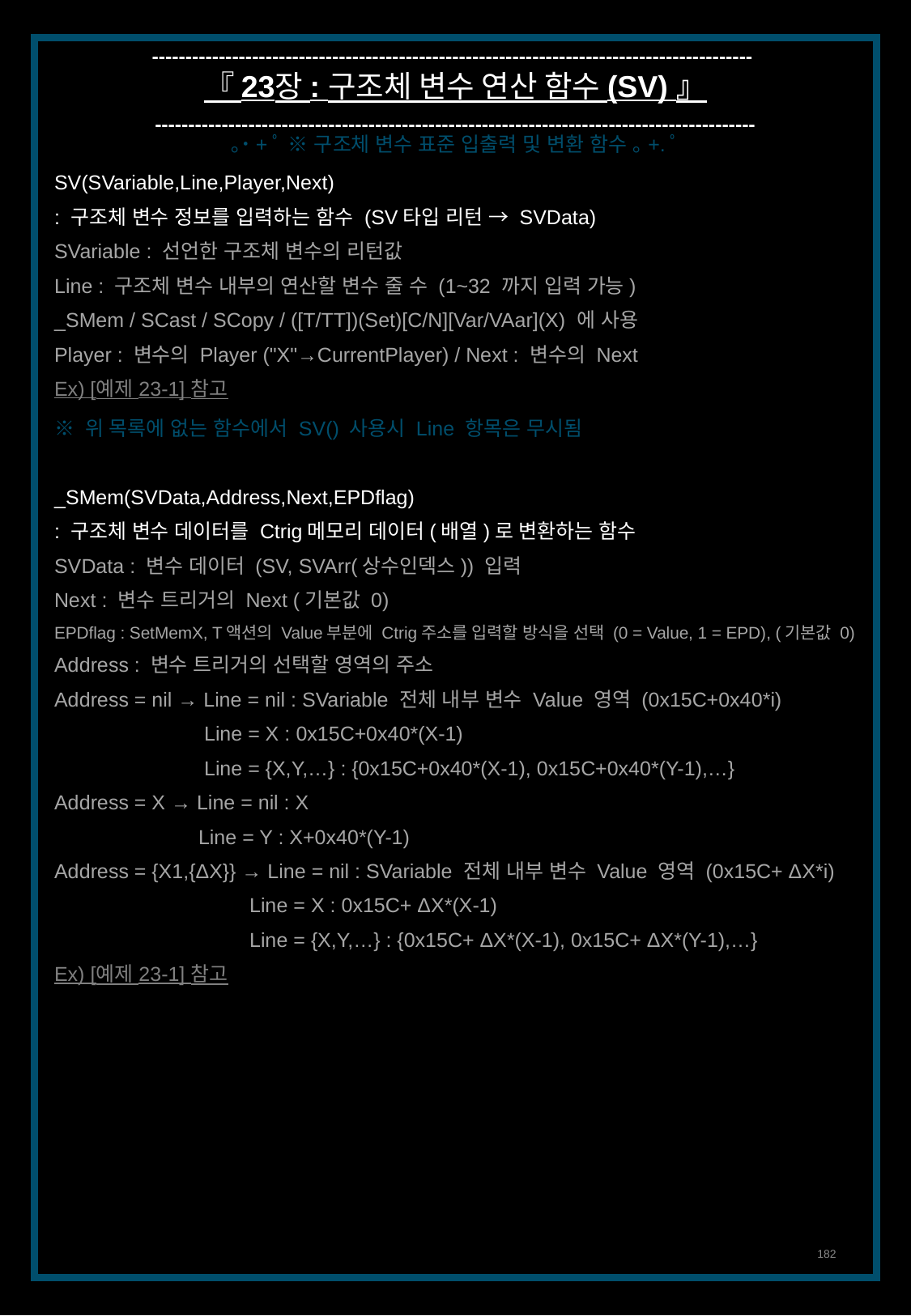

------------------------------------------------------------------------------------------
『 23장 : 구조체 변수 연산 함수 (SV) 』
------------------------------------------------------------------------------------------

｡˙+ﾟ ※ 구조체 변수 표준 입출력 및 변환 함수 ｡+.ﾟ
SV(SVariable,Line,Player,Next)
: 구조체 변수 정보를 입력하는 함수 (SV타입 리턴 → SVData)
SVariable : 선언한 구조체 변수의 리턴값
Line : 구조체 변수 내부의 연산할 변수 줄 수 (1~32 까지 입력 가능)
_SMem / SCast / SCopy / ([T/TT])(Set)[C/N][Var/VAar](X) 에 사용
Player : 변수의 Player ("X"→CurrentPlayer) / Next : 변수의 Next
Ex) [예제 23-1] 참고
※ 위 목록에 없는 함수에서 SV() 사용시 Line 항목은 무시됨

_SMem(SVData,Address,Next,EPDflag)
: 구조체 변수 데이터를 Ctrig메모리 데이터(배열)로 변환하는 함수
SVData : 변수 데이터 (SV, SVArr(상수인덱스)) 입력
Next : 변수 트리거의 Next (기본값 0)
EPDflag : SetMemX, T액션의 Value부분에 Ctrig주소를 입력할 방식을 선택 (0 = Value, 1 = EPD), (기본값 0)
Address : 변수 트리거의 선택할 영역의 주소
Address = nil → Line = nil : SVariable 전체 내부 변수 Value 영역 (0x15C+0x40*i)
	     Line = X : 0x15C+0x40*(X-1)
	     Line = {X,Y,…} : {0x15C+0x40*(X-1), 0x15C+0x40*(Y-1),…}
Address = X → Line = nil : X
	    Line = Y : X+0x40*(Y-1)
Address = {X1,{ΔX}} → Line = nil : SVariable 전체 내부 변수 Value 영역 (0x15C+ ΔX*i)
	             Line = X : 0x15C+ ΔX*(X-1)
	             Line = {X,Y,…} : {0x15C+ ΔX*(X-1), 0x15C+ ΔX*(Y-1),…}
Ex) [예제 23-1] 참고
182